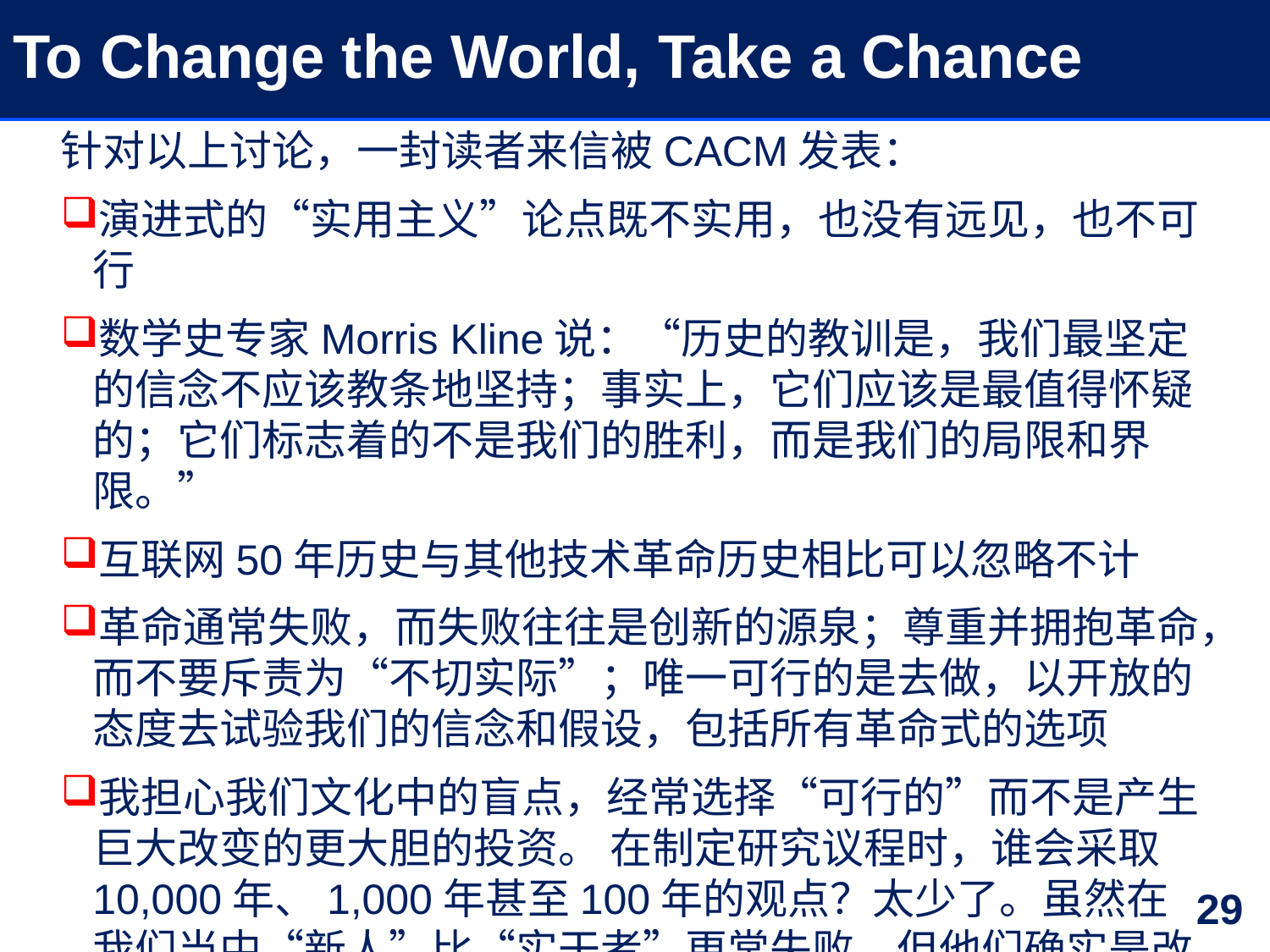

# To Change the World, Take a Chance
针对以上讨论，一封读者来信被CACM发表：
演进式的“实用主义”论点既不实用，也没有远见，也不可行
数学史专家Morris Kline说：“历史的教训是，我们最坚定的信念不应该教条地坚持；事实上，它们应该是最值得怀疑的；它们标志着的不是我们的胜利，而是我们的局限和界限。”
互联网50年历史与其他技术革命历史相比可以忽略不计
革命通常失败，而失败往往是创新的源泉；尊重并拥抱革命，而不要斥责为“不切实际”；唯一可行的是去做，以开放的态度去试验我们的信念和假设，包括所有革命式的选项
我担心我们文化中的盲点，经常选择“可行的”而不是产生巨大改变的更大胆的投资。 在制定研究议程时，谁会采取10,000年、1,000年甚至100年的观点？太少了。虽然在我们当中“新人”比“实干者”更常失败，但他们确实是改变世界的人。

29